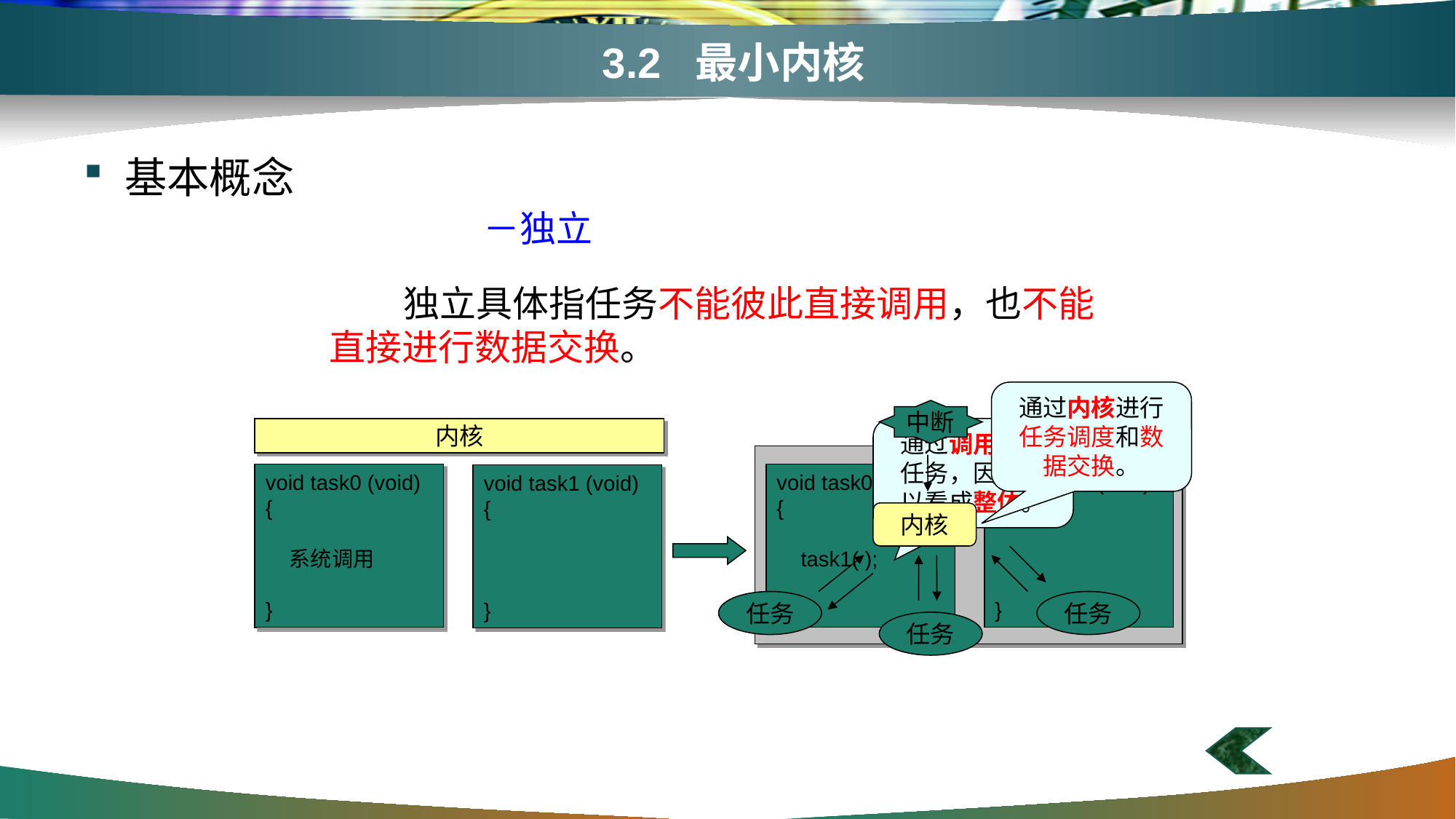

# 3.2  最小内核
基本概念
－独立
        独立具体指任务不能彼此直接调用，也不能直接进行数据交换。
通过内核进行任务调度和数据交换。
中断

内核

任务
任务
任务
内核
通过调用执行任务，因此可以看成整体。

void task0 (void)
{

    task1( );

}
void task1 (void)
{

}
void task0 (void)
{

    系统调用

}
void task0 (void)
{

    task1( );

}
void task1 (void)
{

}